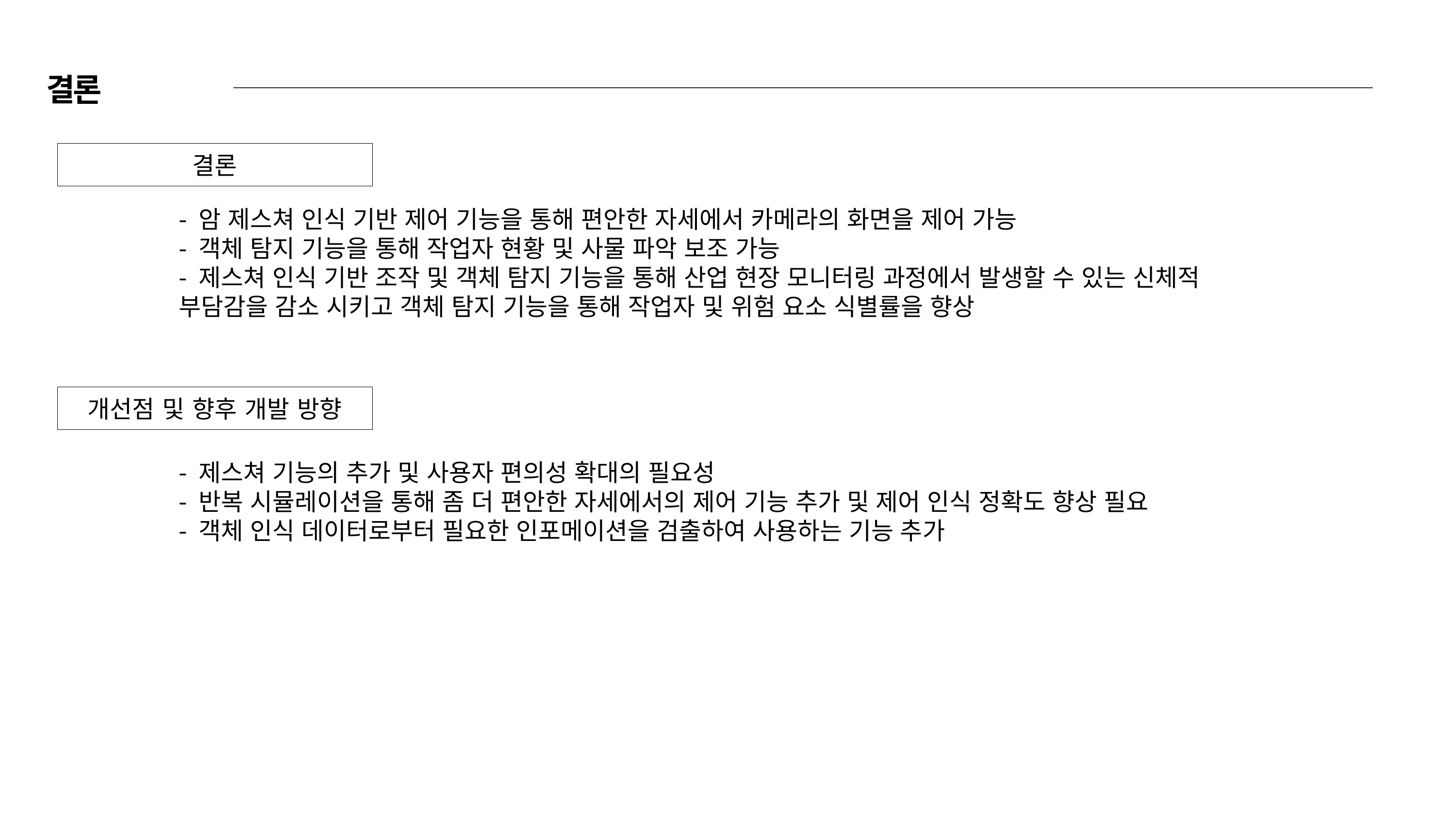

결론

결론
- 암 제스쳐 인식 기반 제어 기능을 통해 편안한 자세에서 카메라의 화면을 제어 가능
- 객체 탐지 기능을 통해 작업자 현황 및 사물 파악 보조 가능
- 제스쳐 인식 기반 조작 및 객체 탐지 기능을 통해 산업 현장 모니터링 과정에서 발생할 수 있는 신체적 부담감을 감소 시키고 객체 탐지 기능을 통해 작업자 및 위험 요소 식별률을 향상
개선점 및 향후 개발 방향
- 제스쳐 기능의 추가 및 사용자 편의성 확대의 필요성
- 반복 시뮬레이션을 통해 좀 더 편안한 자세에서의 제어 기능 추가 및 제어 인식 정확도 향상 필요
- 객체 인식 데이터로부터 필요한 인포메이션을 검출하여 사용하는 기능 추가